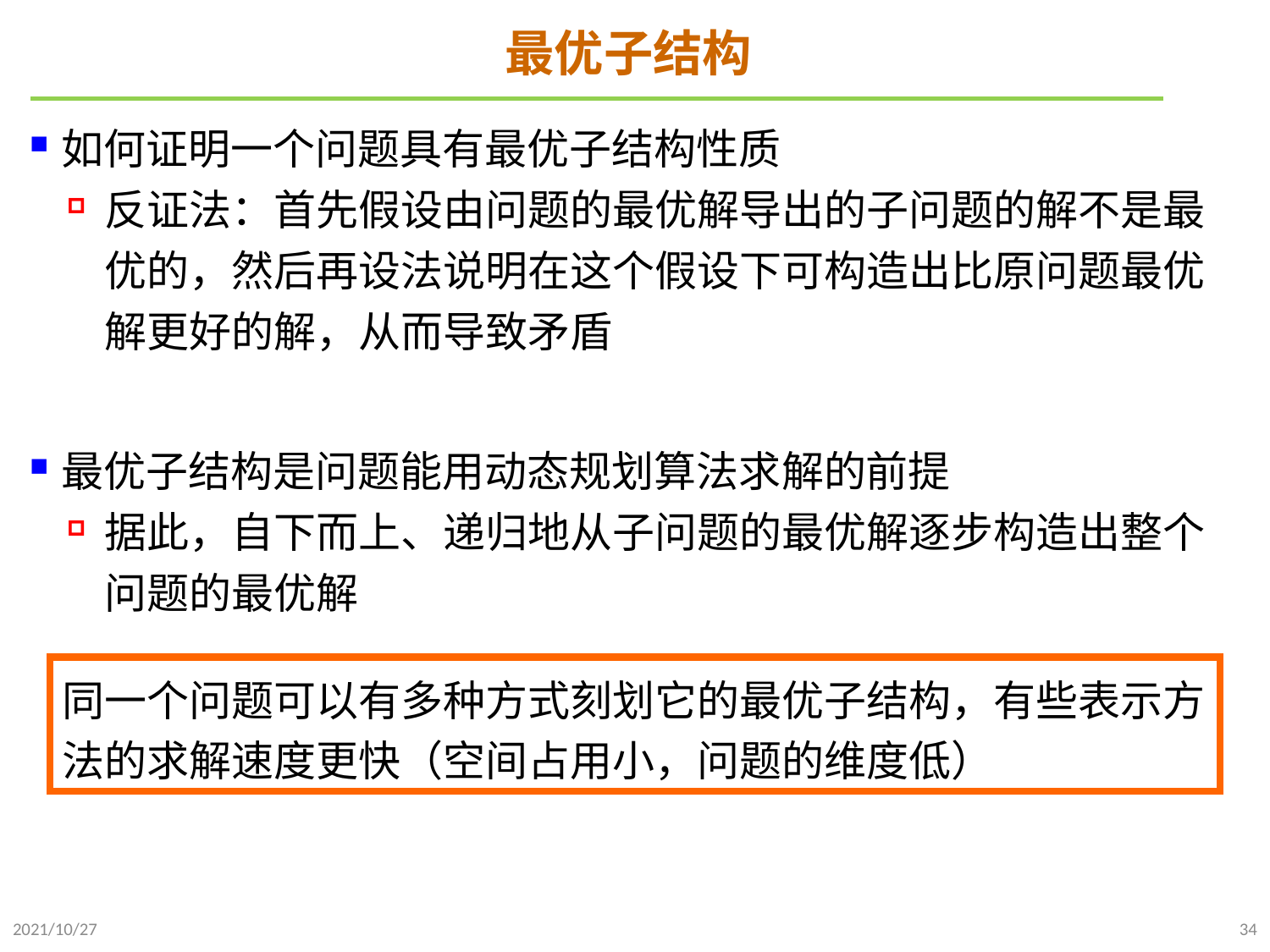

# 最优子结构
如何证明一个问题具有最优子结构性质
反证法：首先假设由问题的最优解导出的子问题的解不是最优的，然后再设法说明在这个假设下可构造出比原问题最优解更好的解，从而导致矛盾

最优子结构是问题能用动态规划算法求解的前提
据此，自下而上、递归地从子问题的最优解逐步构造出整个问题的最优解

同一个问题可以有多种方式刻划它的最优子结构，有些表示方法的求解速度更快（空间占用小，问题的维度低）

2021/10/27
34